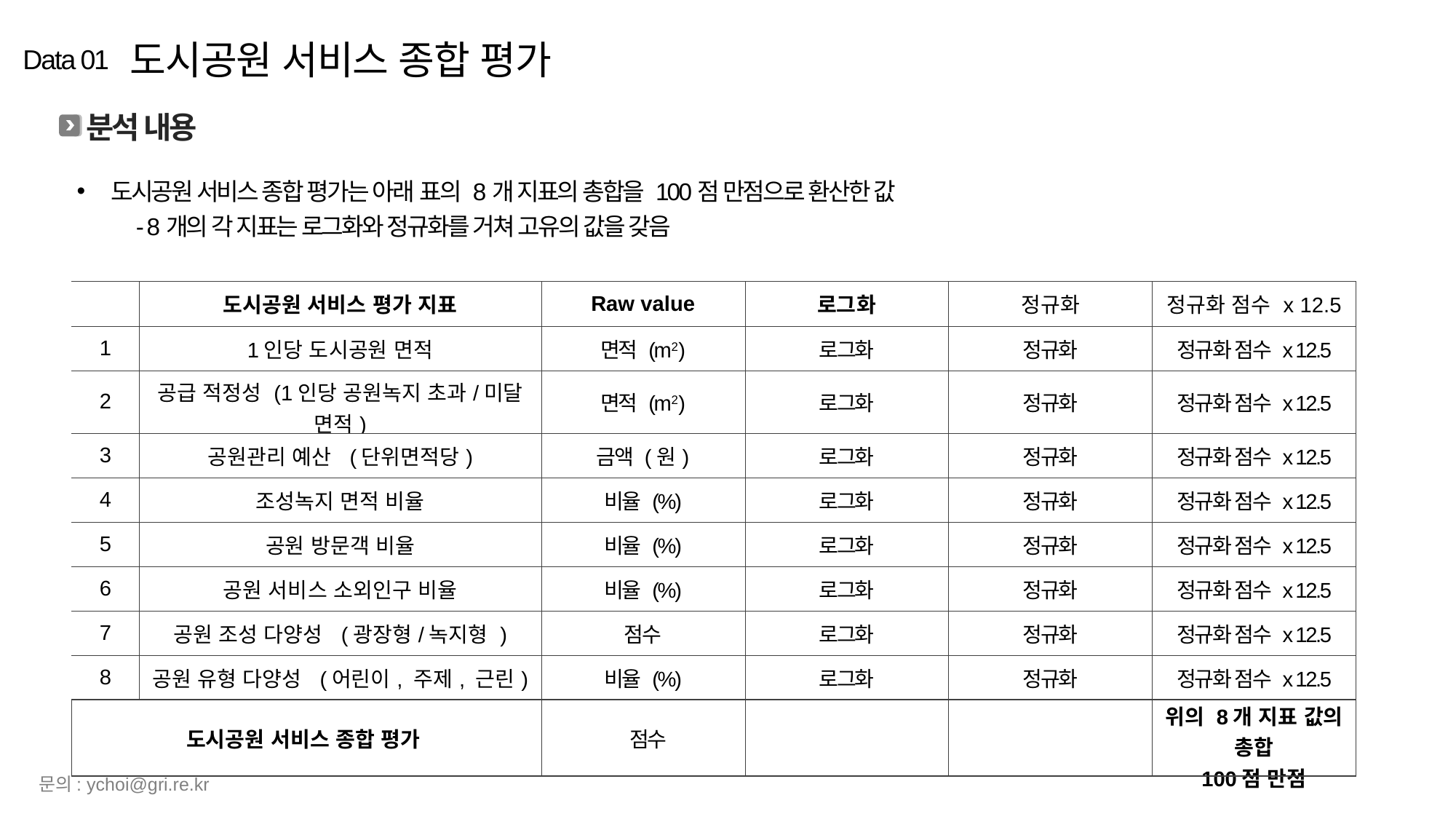

도시공원 서비스 종합 평가
Data 01
분석 내용

도시공원 서비스 종합 평가는 아래 표의 8개 지표의 총합을 100점 만점으로 환산한 값
            - 8개의 각 지표는 로그화와 정규화를 거쳐 고유의 값을 갖음
|  | 도시공원 서비스 평가 지표 | Raw value | 로그화 | 정규화 | 정규화 점수 x 12.5 |
| --- | --- | --- | --- | --- | --- |
| 1 | 1인당 도시공원 면적 | 면적 (m2) | 로그화 | 정규화 | 정규화 점수 x 12.5 |
| 2 | 공급 적정성 (1인당 공원녹지 초과/미달 면적) | 면적 (m2) | 로그화 | 정규화 | 정규화 점수 x 12.5 |
| 3 | 공원관리 예산 (단위면적당) | 금액 (원) | 로그화 | 정규화 | 정규화 점수 x 12.5 |
| 4 | 조성녹지 면적 비율 | 비율 (%) | 로그화 | 정규화 | 정규화 점수 x 12.5 |
| 5 | 공원 방문객 비율 | 비율 (%) | 로그화 | 정규화 | 정규화 점수 x 12.5 |
| 6 | 공원 서비스 소외인구 비율 | 비율 (%) | 로그화 | 정규화 | 정규화 점수 x 12.5 |
| 7 | 공원 조성 다양성 (광장형/녹지형 ) | 점수 | 로그화 | 정규화 | 정규화 점수 x 12.5 |
| 8 | 공원 유형 다양성 (어린이, 주제, 근린) | 비율 (%) | 로그화 | 정규화 | 정규화 점수 x 12.5 |
| 도시공원 서비스 종합 평가 |  | 점수 |  |  | 위의 8개 지표 값의 총합 100점 만점 |
문의: ychoi@gri.re.kr